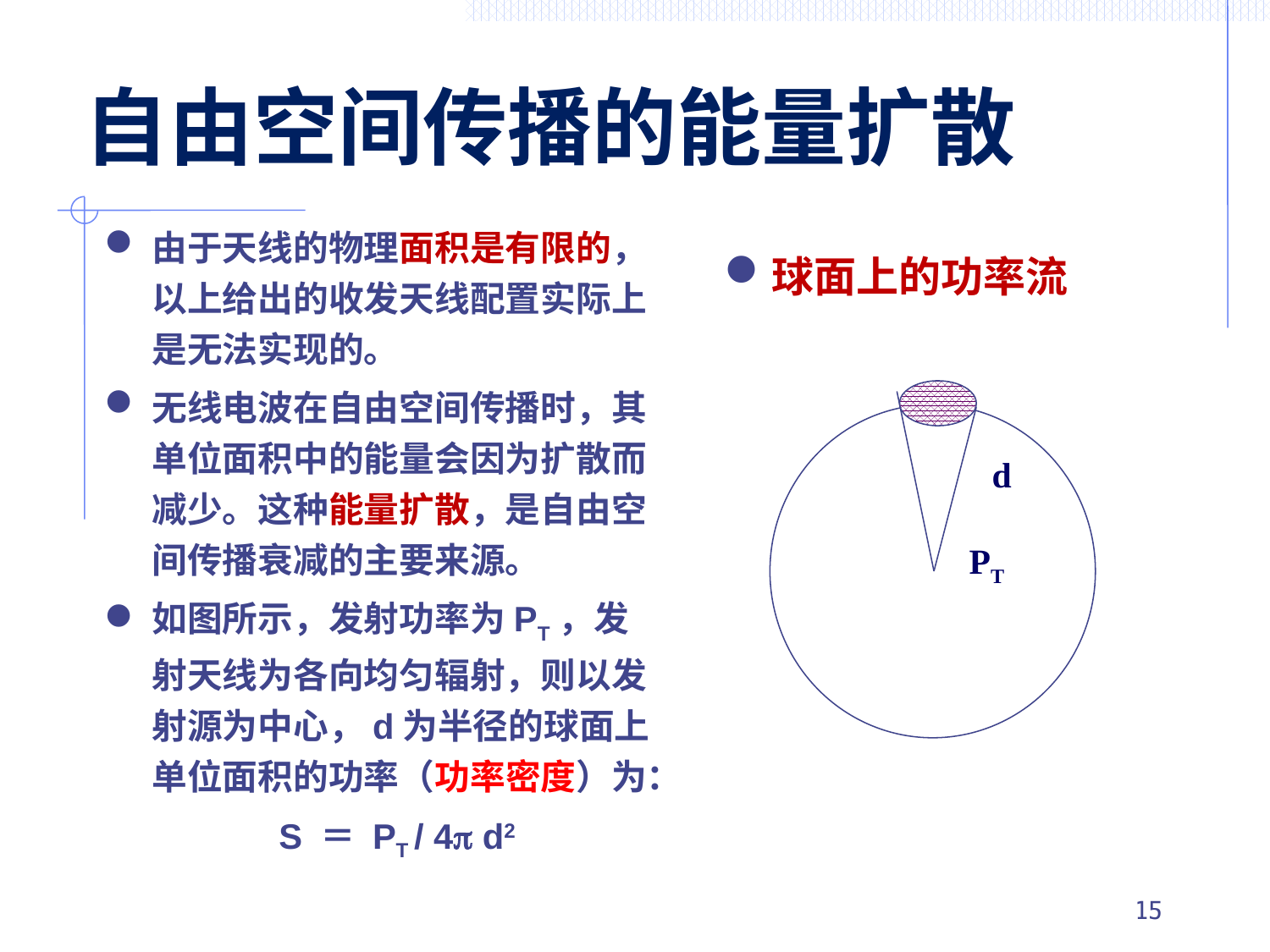

# 自由空间传播的能量扩散
由于天线的物理面积是有限的，以上给出的收发天线配置实际上是无法实现的。
无线电波在自由空间传播时，其单位面积中的能量会因为扩散而减少。这种能量扩散，是自由空间传播衰减的主要来源。
如图所示，发射功率为PT，发射天线为各向均匀辐射，则以发射源为中心，d为半径的球面上单位面积的功率（功率密度）为：
		S ＝ PT / 4π d2
球面上的功率流

d
PT
15